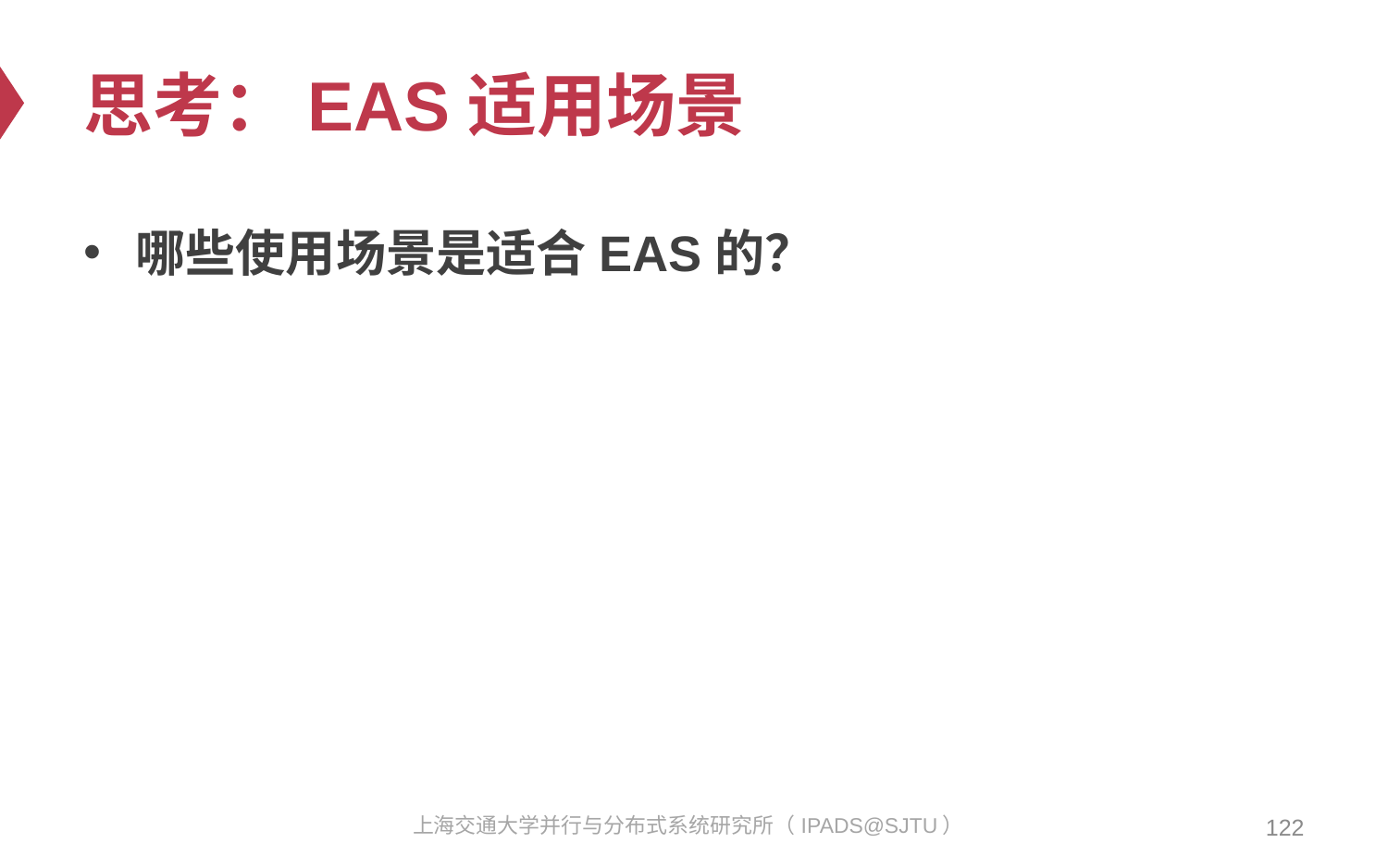

# 思考：EAS适用场景
哪些使用场景是适合EAS的？

122
上海交通大学并行与分布式系统研究所（IPADS@SJTU）